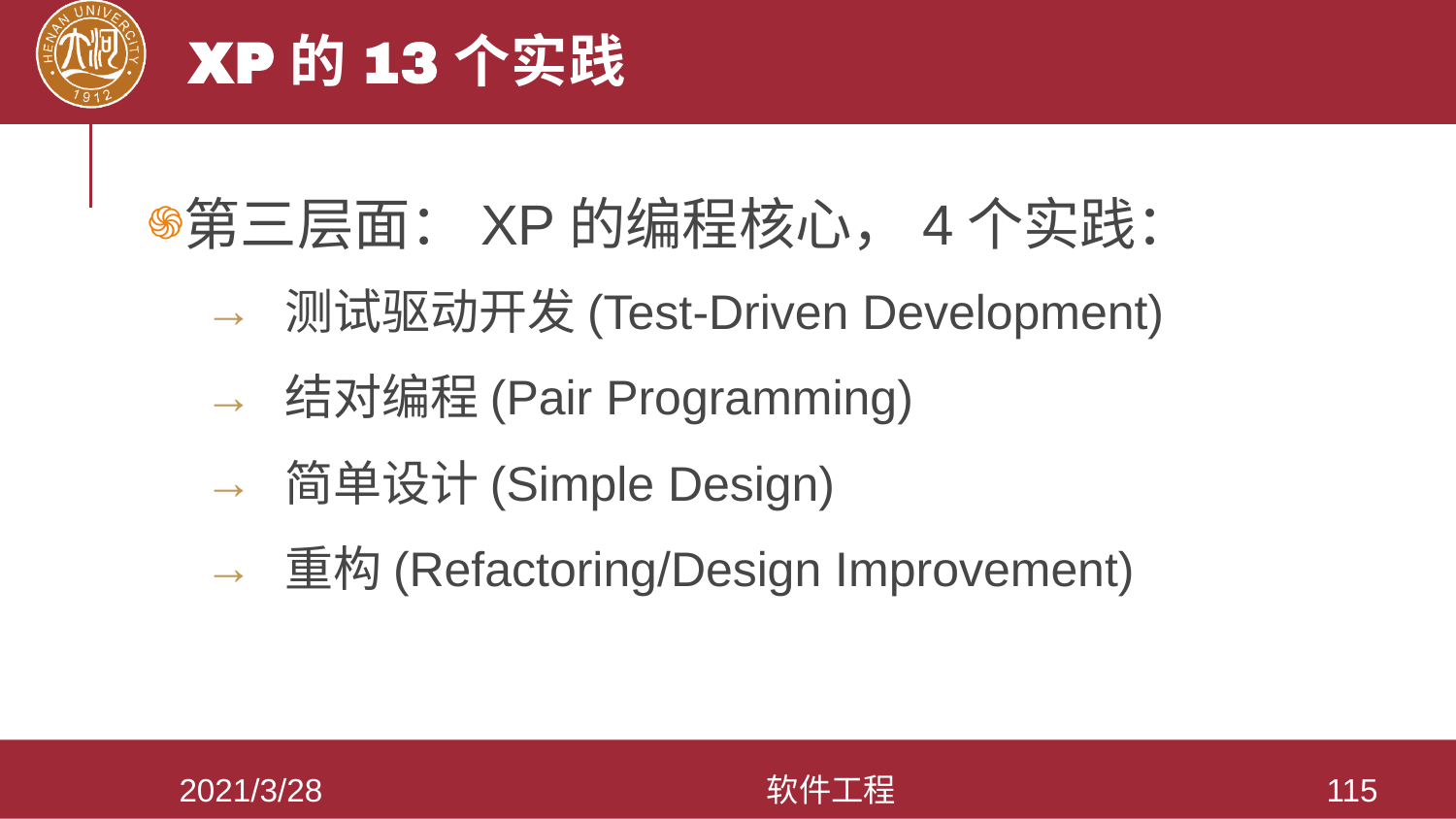

# XP的13个实践
第三层面：XP的编程核心，4个实践：
 测试驱动开发(Test-Driven Development)
 结对编程(Pair Programming)
 简单设计(Simple Design)
 重构(Refactoring/Design Improvement)

2021/3/28
软件工程
115